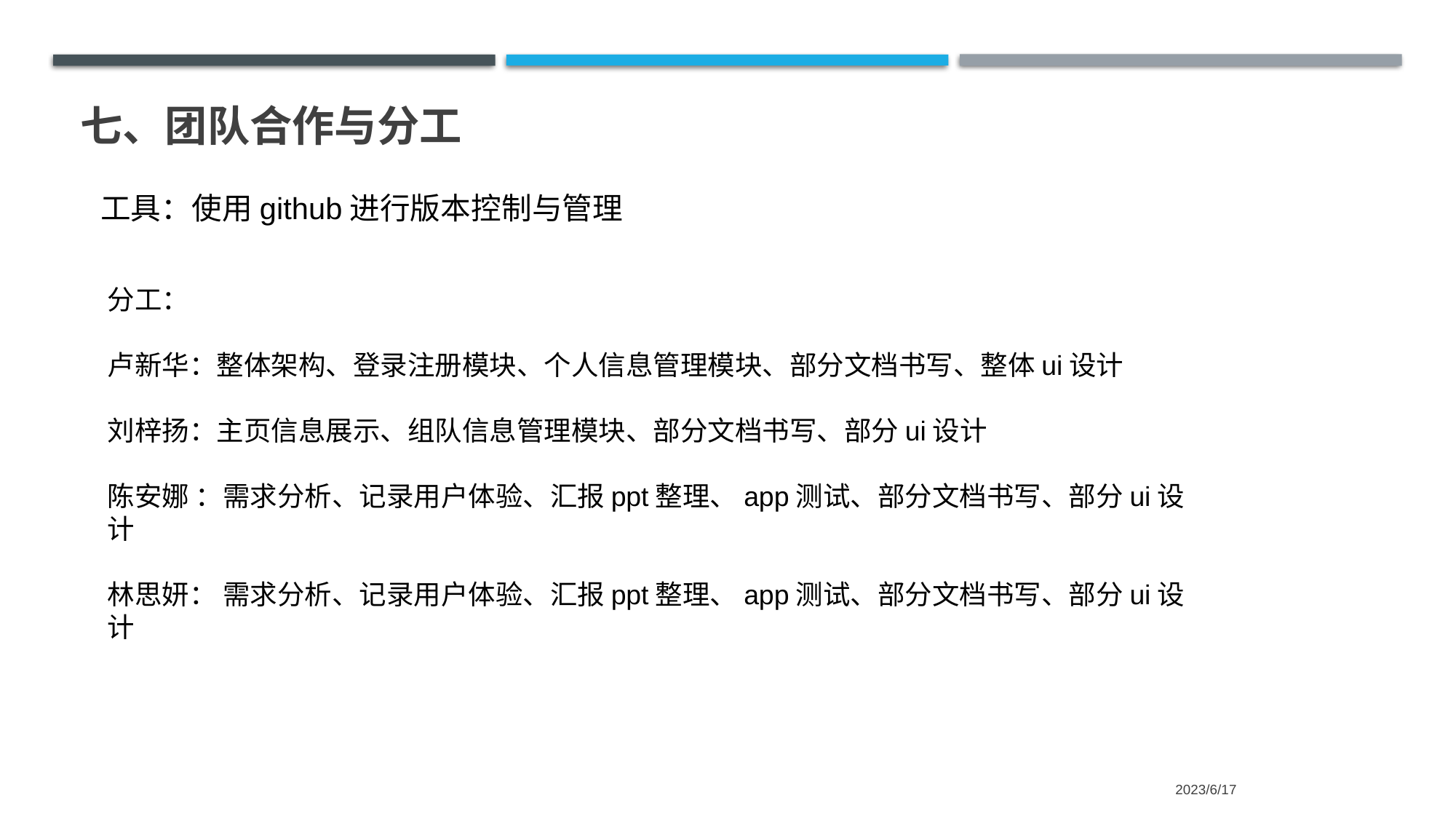

# 七、团队合作与分工
工具：使用github进行版本控制与管理
分工：

卢新华：整体架构、登录注册模块、个人信息管理模块、部分文档书写、整体ui设计

刘梓扬：主页信息展示、组队信息管理模块、部分文档书写、部分ui设计

陈安娜 ：需求分析、记录用户体验、汇报ppt整理、app测试、部分文档书写、部分ui设计

林思妍： 需求分析、记录用户体验、汇报ppt整理、app测试、部分文档书写、部分ui设计

2023/6/17